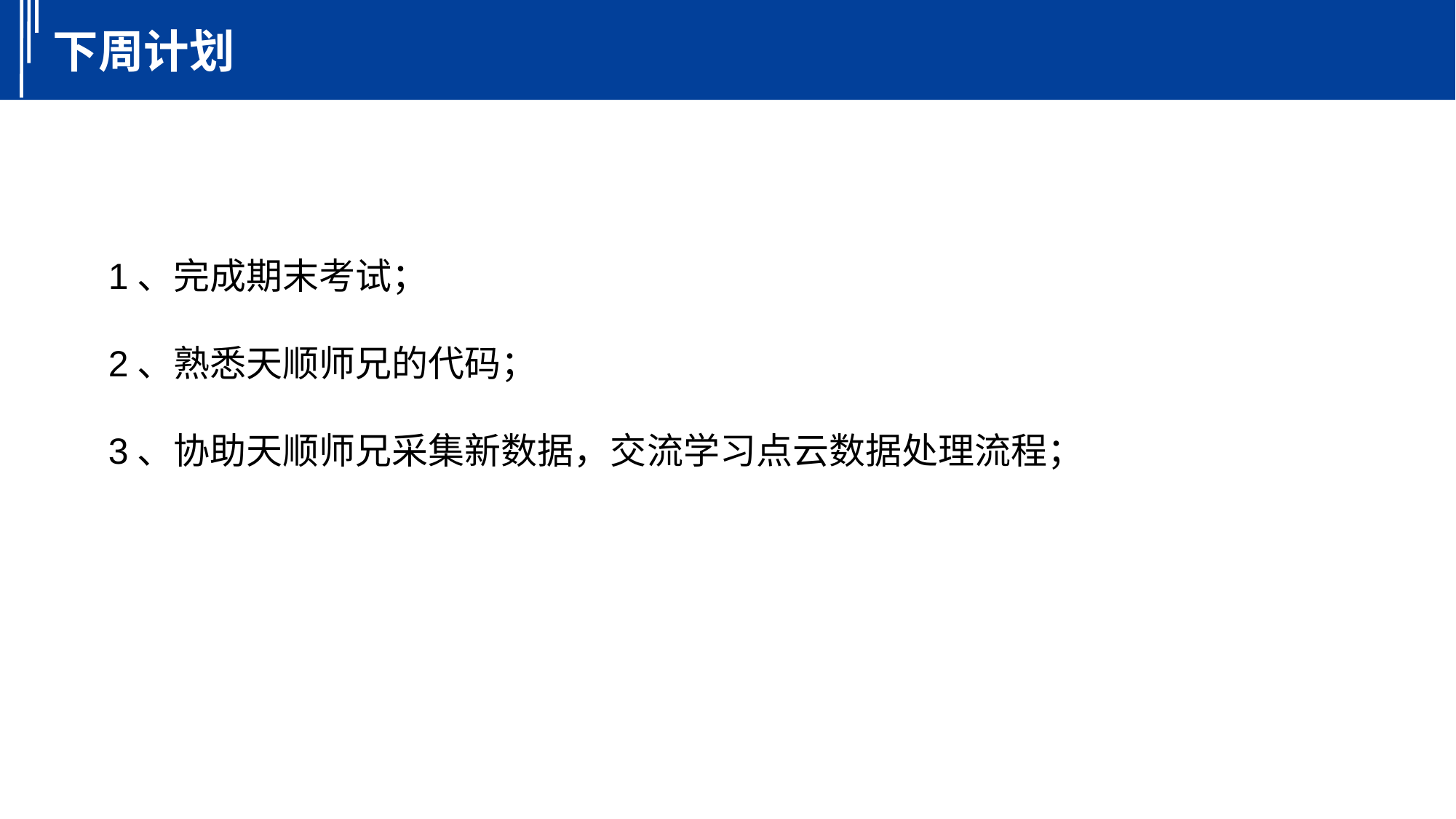

下周计划
1、完成期末考试；
2、熟悉天顺师兄的代码；
3、协助天顺师兄采集新数据，交流学习点云数据处理流程；